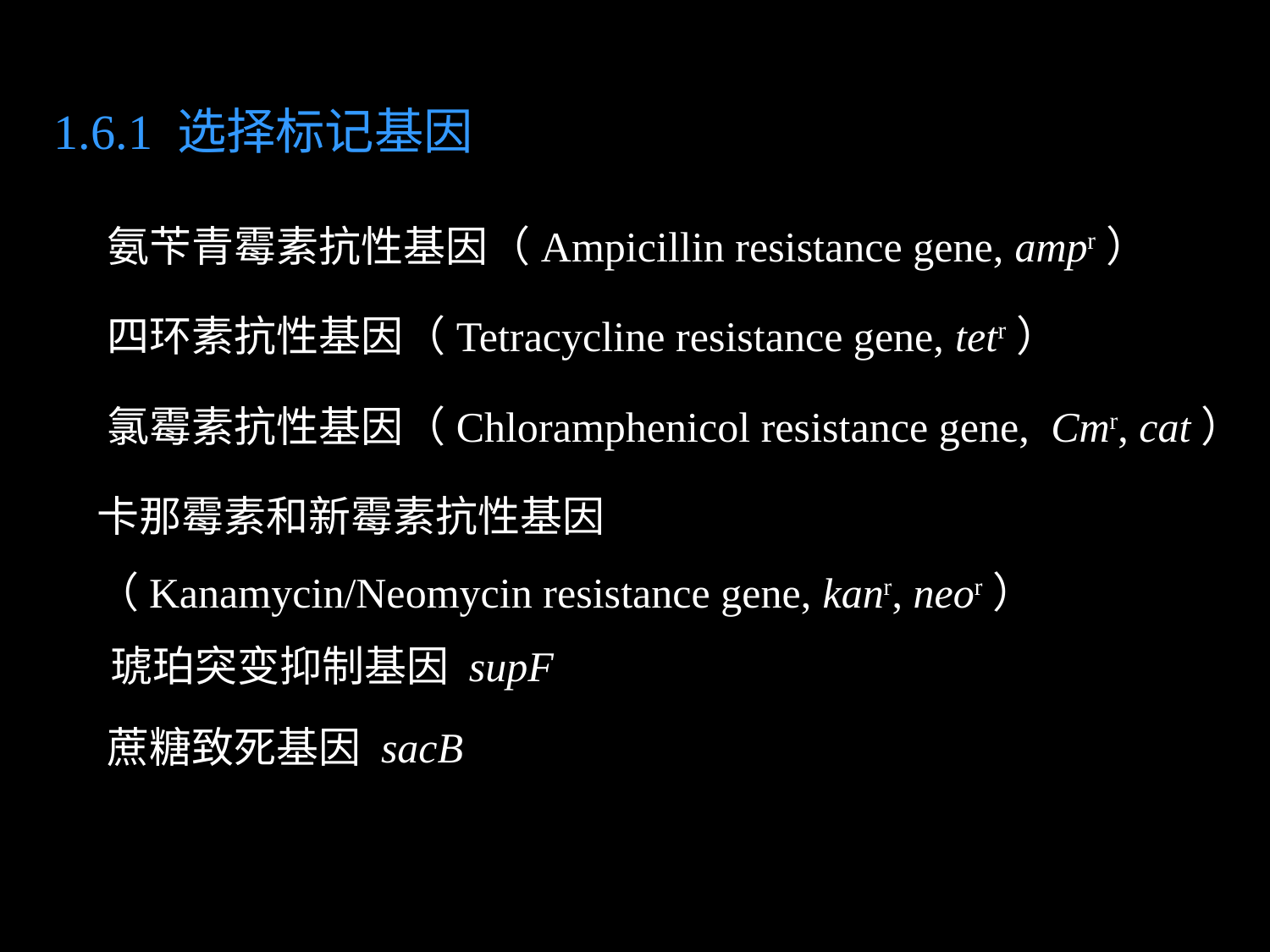

1.6.1 选择标记基因
氨苄青霉素抗性基因（Ampicillin resistance gene, ampr）
四环素抗性基因（Tetracycline resistance gene, tetr）
氯霉素抗性基因（Chloramphenicol resistance gene,  Cmr, cat）
卡那霉素和新霉素抗性基因
（Kanamycin/Neomycin resistance gene, kanr, neor）
琥珀突变抑制基因 supF
蔗糖致死基因 sacB